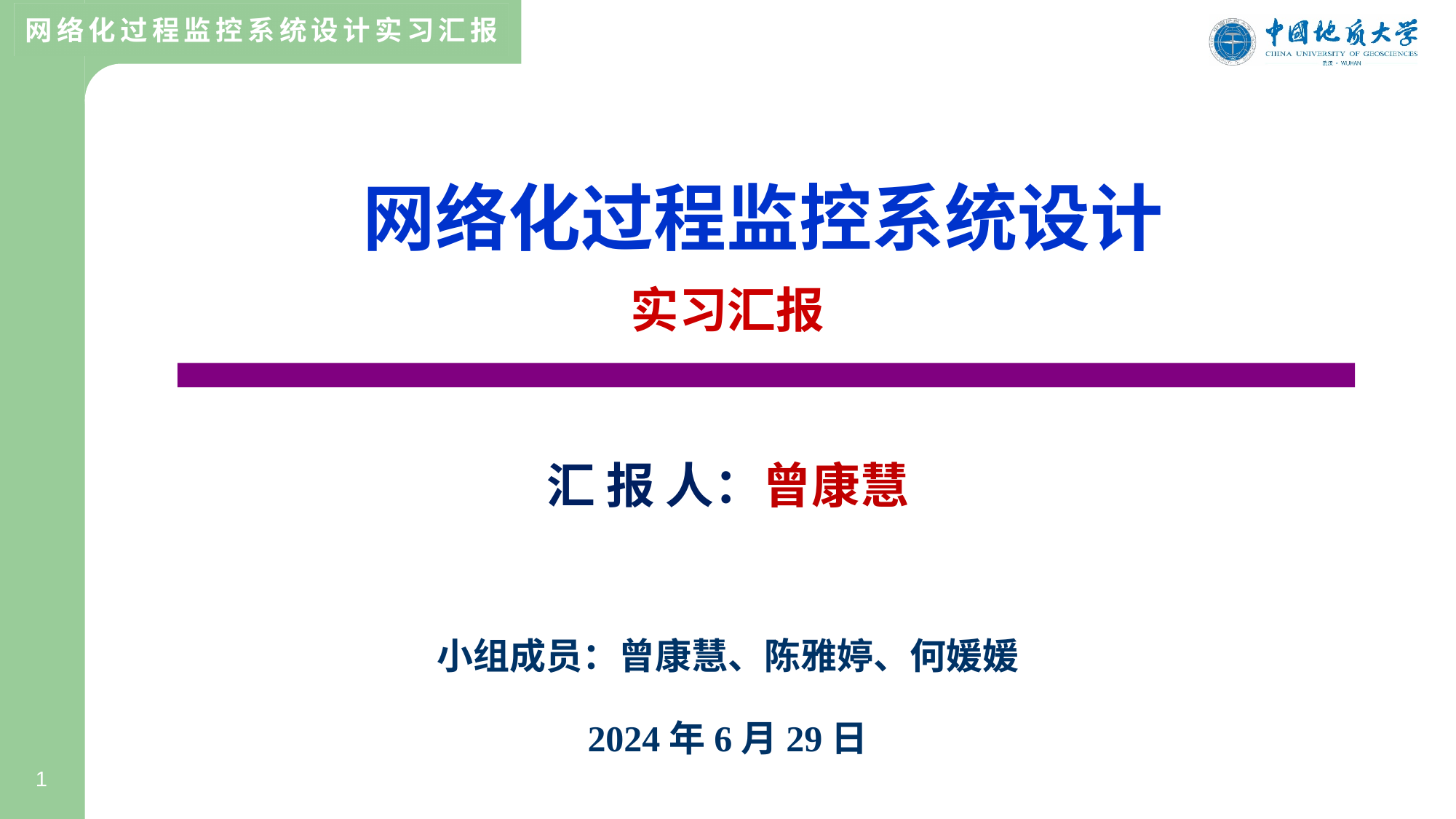

网络化过程监控系统设计
实习汇报

汇 报 人：曾康慧

小组成员：曾康慧、陈雅婷、何媛媛
2024年6月29日
1